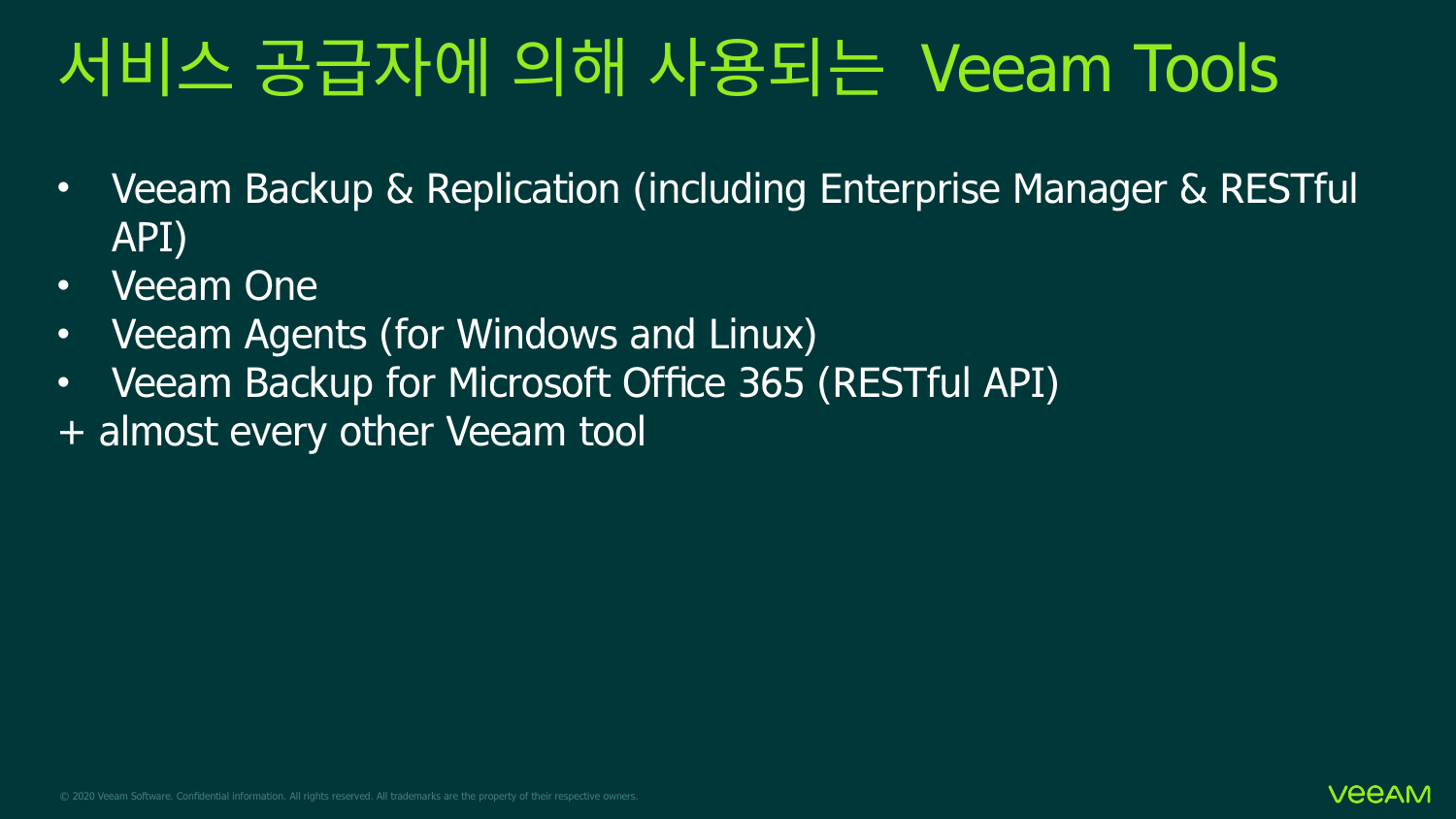

# 서비스 공급자에 의해 사용되는 Veeam Tools
Veeam Backup & Replication (including Enterprise Manager & RESTful API)
Veeam One
Veeam Agents (for Windows and Linux)
Veeam Backup for Microsoft Office 365 (RESTful API)
+ almost every other Veeam tool